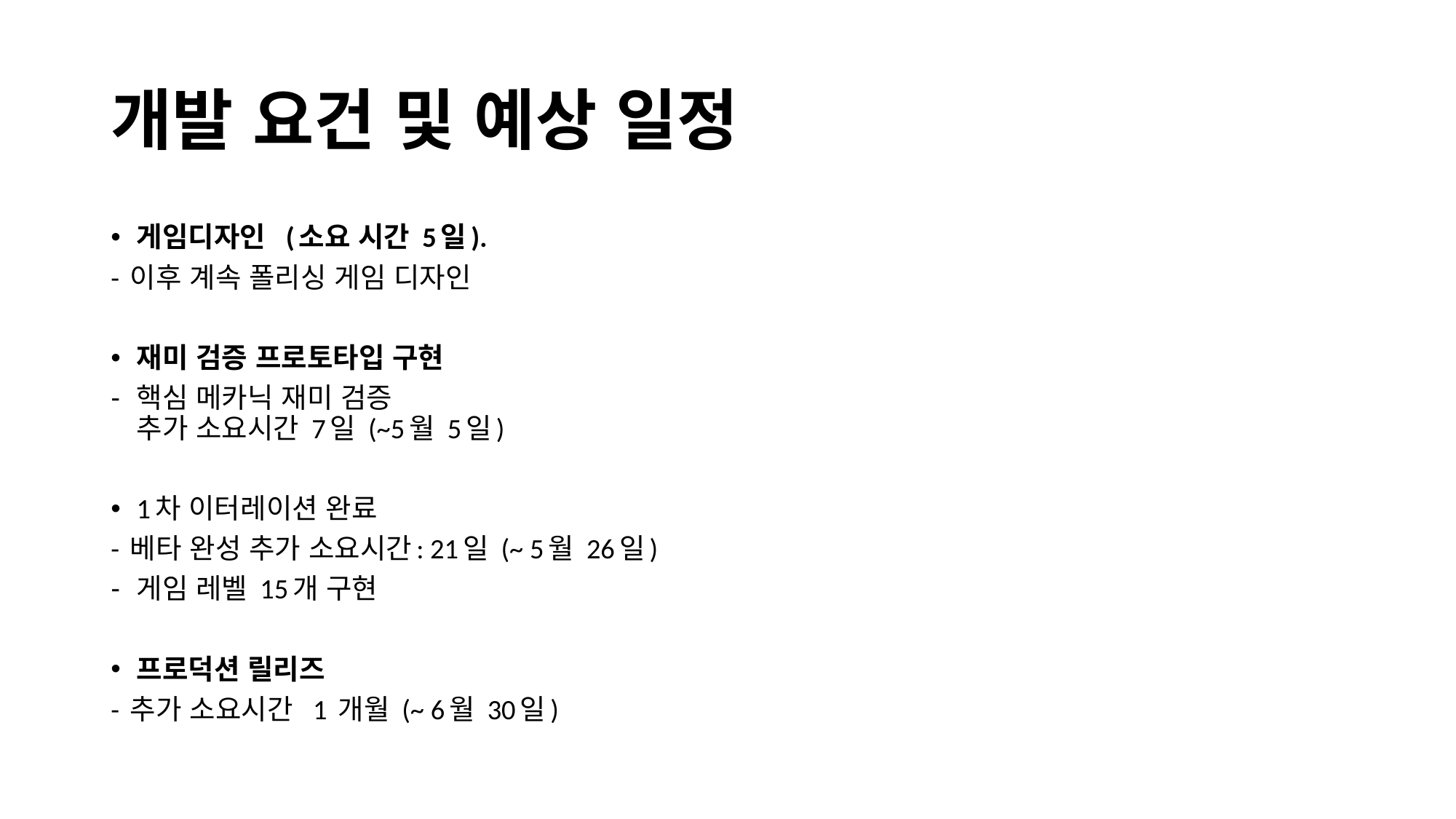

# 개발 요건 및 예상 일정
게임디자인  (소요 시간 5일).
- 이후 계속 폴리싱 게임 디자인

재미 검증 프로토타입 구현
핵심 메카닉 재미 검증
추가 소요시간 7일 (~5월 5일)

1차 이터레이션 완료
- 베타 완성 추가 소요시간: 21일 (~ 5월 26일)
게임 레벨 15개 구현

프로덕션 릴리즈
- 추가 소요시간  1 개월 (~ 6월 30일)